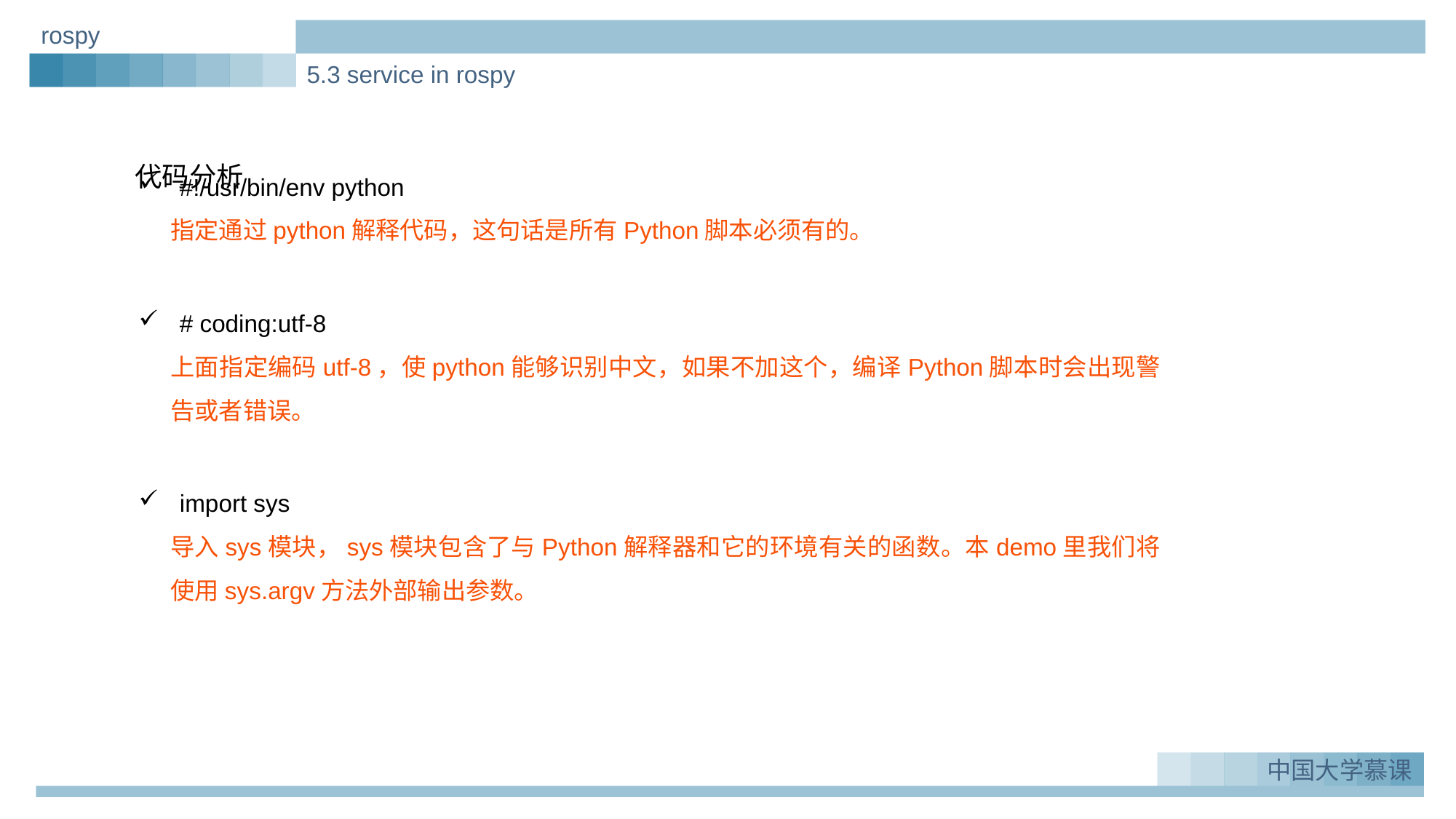

rospy
5.3 service in rospy

#!/usr/bin/env python
指定通过python解释代码，这句话是所有Python脚本必须有的。

# coding:utf-8
上面指定编码utf-8，使python能够识别中文，如果不加这个，编译Python脚本时会出现警告或者错误。

import sys
导入sys模块，sys模块包含了与Python解释器和它的环境有关的函数。本demo里我们将使用sys.argv方法外部输出参数。
代码分析
实例一：Greeting_demo
1.
中国大学慕课